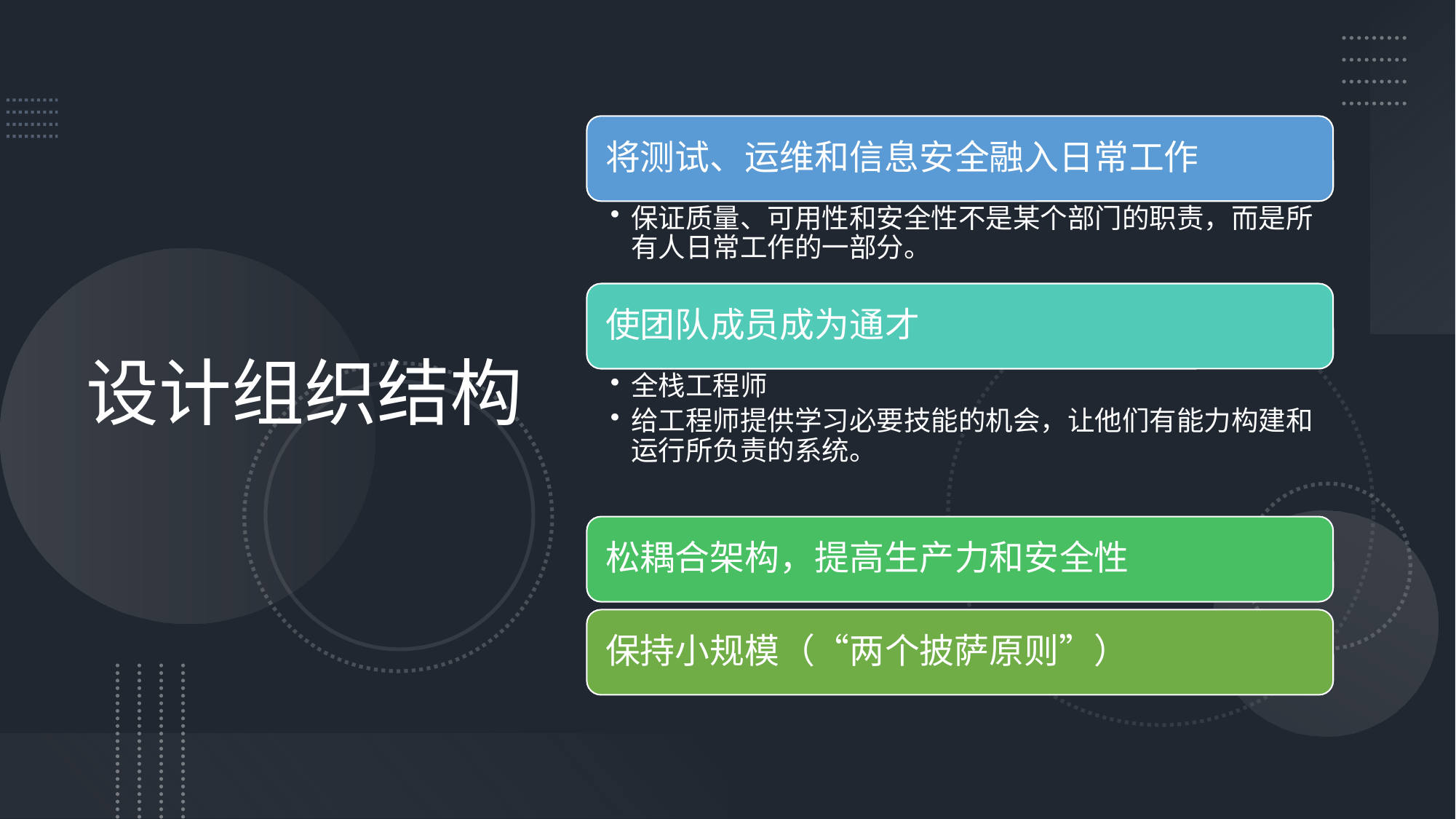

# 设计组织结构
将测试、运维和信息安全融入日常工作
保证质量、可用性和安全性不是某个部门的职责，而是所有人日常工作的一部分。
使团队成员成为通才
全栈工程师
给工程师提供学习必要技能的机会，让他们有能力构建和运行所负责的系统。
松耦合架构，提高生产力和安全性
保持小规模（“两个披萨原则”）